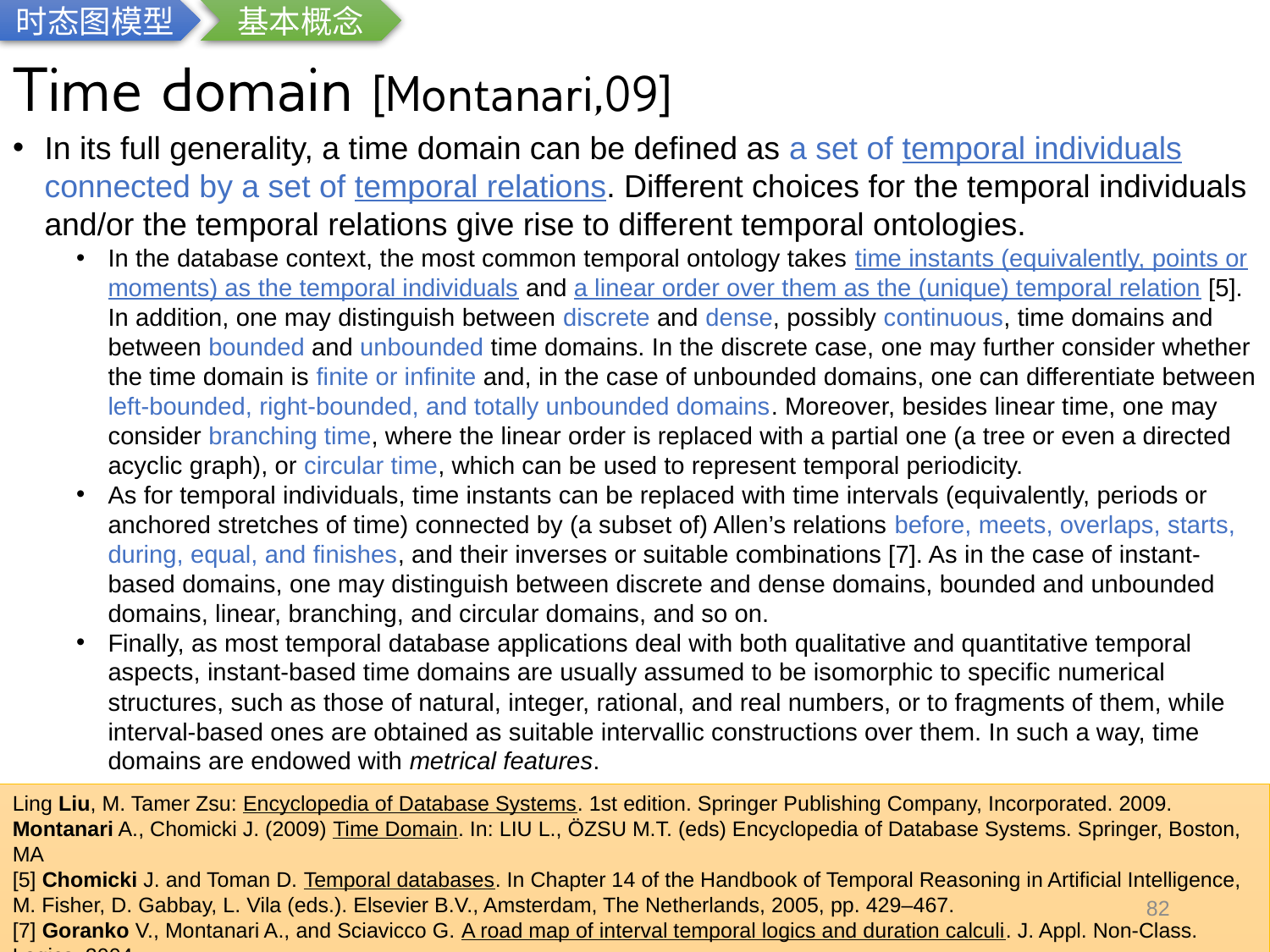

时态图模型
基本概念
# Time domain [Montanari,09]
In its full generality, a time domain can be defined as a set of temporal individuals connected by a set of temporal relations. Different choices for the temporal individuals and/or the temporal relations give rise to different temporal ontologies.
In the database context, the most common temporal ontology takes time instants (equivalently, points or moments) as the temporal individuals and a linear order over them as the (unique) temporal relation [5]. In addition, one may distinguish between discrete and dense, possibly continuous, time domains and between bounded and unbounded time domains. In the discrete case, one may further consider whether the time domain is finite or infinite and, in the case of unbounded domains, one can differentiate between left-bounded, right-bounded, and totally unbounded domains. Moreover, besides linear time, one may consider branching time, where the linear order is replaced with a partial one (a tree or even a directed acyclic graph), or circular time, which can be used to represent temporal periodicity.
As for temporal individuals, time instants can be replaced with time intervals (equivalently, periods or anchored stretches of time) connected by (a subset of) Allen’s relations before, meets, overlaps, starts, during, equal, and finishes, and their inverses or suitable combinations [7]. As in the case of instant-based domains, one may distinguish between discrete and dense domains, bounded and unbounded domains, linear, branching, and circular domains, and so on.
Finally, as most temporal database applications deal with both qualitative and quantitative temporal aspects, instant-based time domains are usually assumed to be isomorphic to specific numerical structures, such as those of natural, integer, rational, and real numbers, or to fragments of them, while interval-based ones are obtained as suitable intervallic constructions over them. In such a way, time domains are endowed with metrical features.
Ling Liu, M. Tamer Zsu: Encyclopedia of Database Systems. 1st edition. Springer Publishing Company, Incorporated. 2009.
Montanari A., Chomicki J. (2009) Time Domain. In: LIU L., ÖZSU M.T. (eds) Encyclopedia of Database Systems. Springer, Boston, MA
[5] Chomicki J. and Toman D. Temporal databases. In Chapter 14 of the Handbook of Temporal Reasoning in Artificial Intelligence, M. Fisher, D. Gabbay, L. Vila (eds.). Elsevier B.V., Amsterdam, The Netherlands, 2005, pp. 429–467.
[7] Goranko V., Montanari A., and Sciavicco G. A road map of interval temporal logics and duration calculi. J. Appl. Non-Class. Logics, 2004.
Allen, J.F.: Maintaining knowledge about temporal intervals. Commun. ACM 26(11), 832–843 (1983)
82